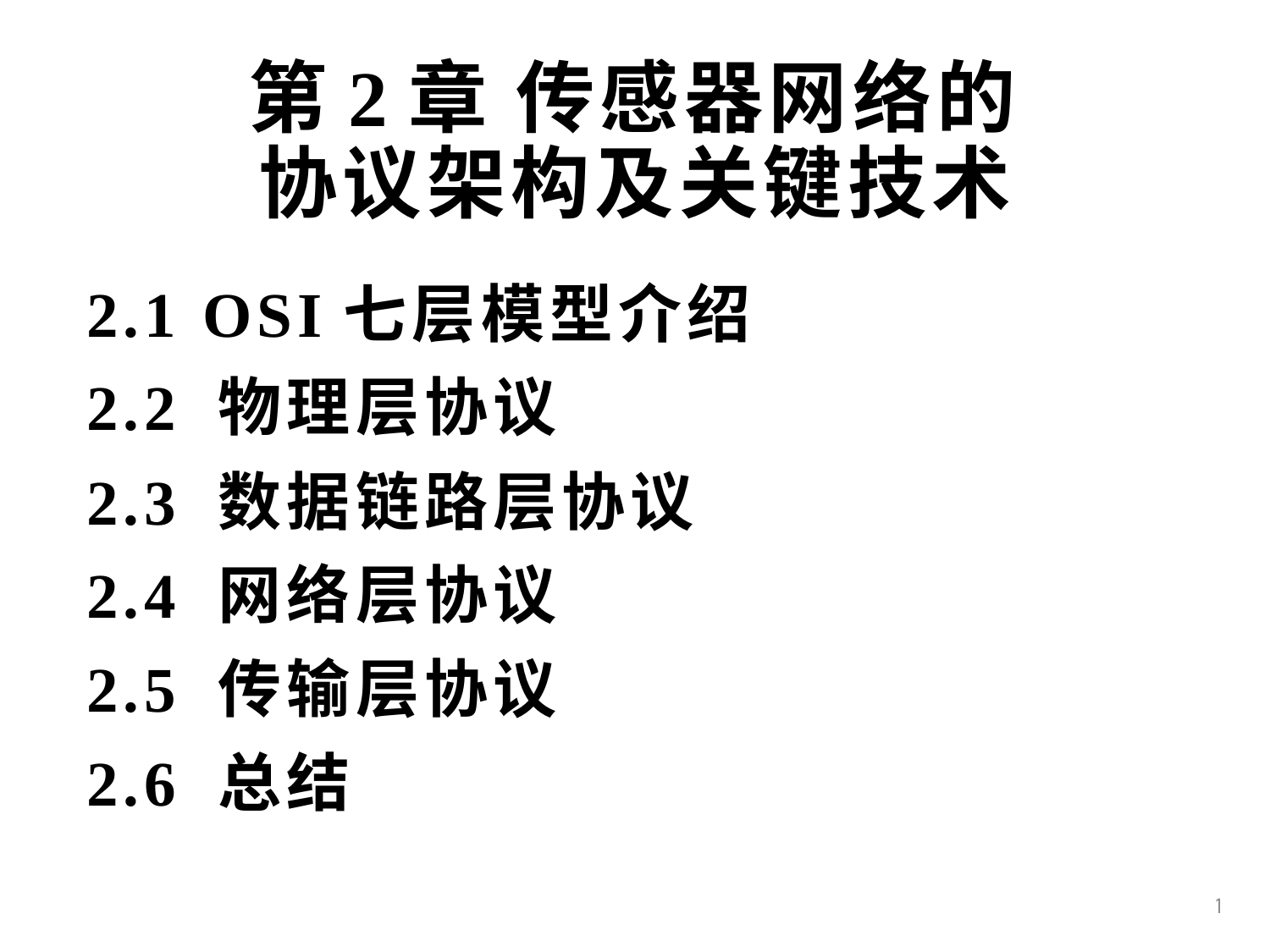

# 第2章 传感器网络的 协议架构及关键技术
2.1 OSI七层模型介绍
2.2 物理层协议
2.3 数据链路层协议
2.4 网络层协议
2.5 传输层协议
2.6 总结
1